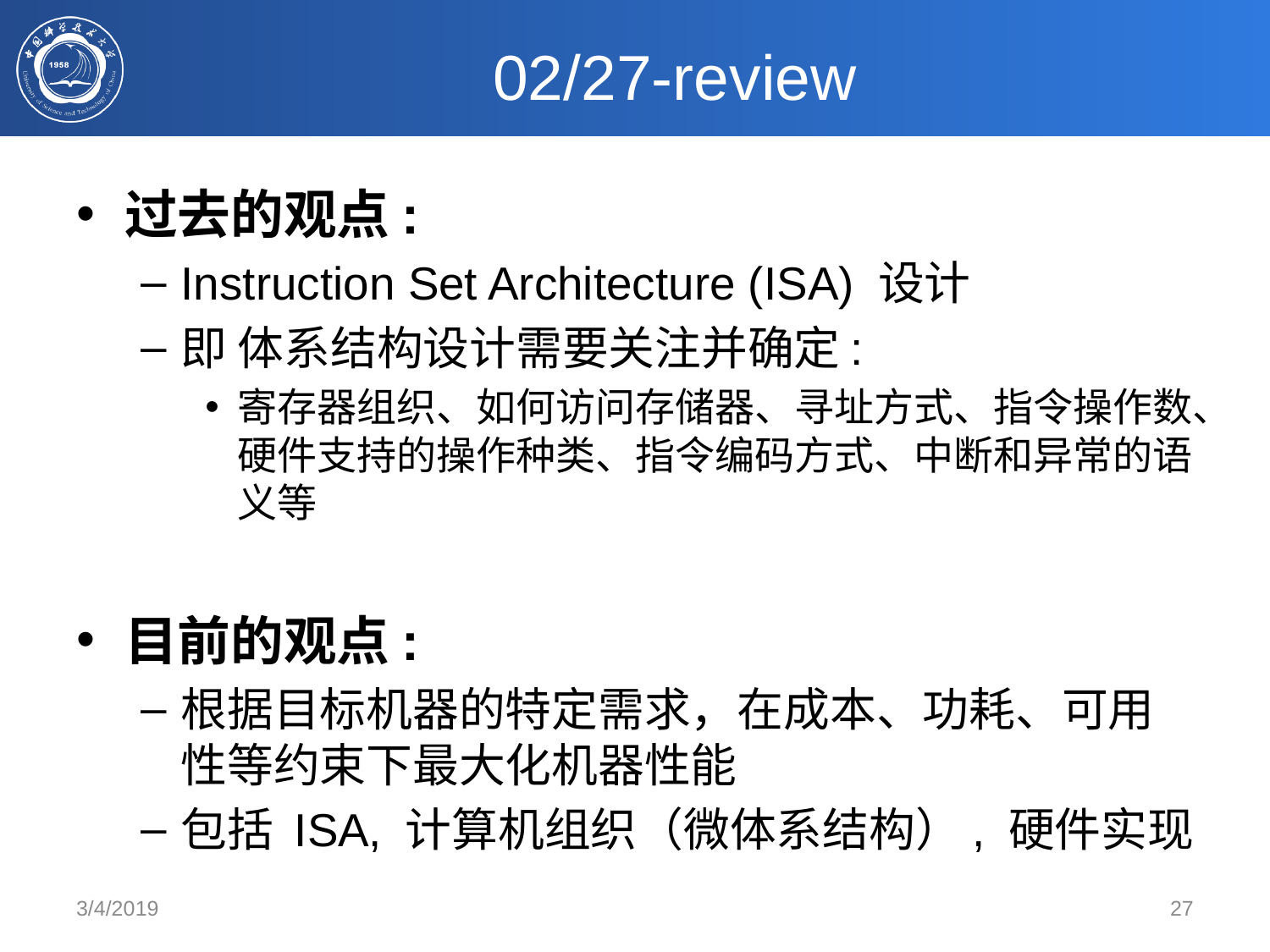

# 02/27-review
过去的观点:
Instruction Set Architecture (ISA) 设计
即 体系结构设计需要关注并确定:
寄存器组织、如何访问存储器、寻址方式、指令操作数、硬件支持的操作种类、指令编码方式、中断和异常的语义等

目前的观点:
根据目标机器的特定需求，在成本、功耗、可用性等约束下最大化机器性能
包括 ISA, 计算机组织（微体系结构）, 硬件实现
3/4/2019
27